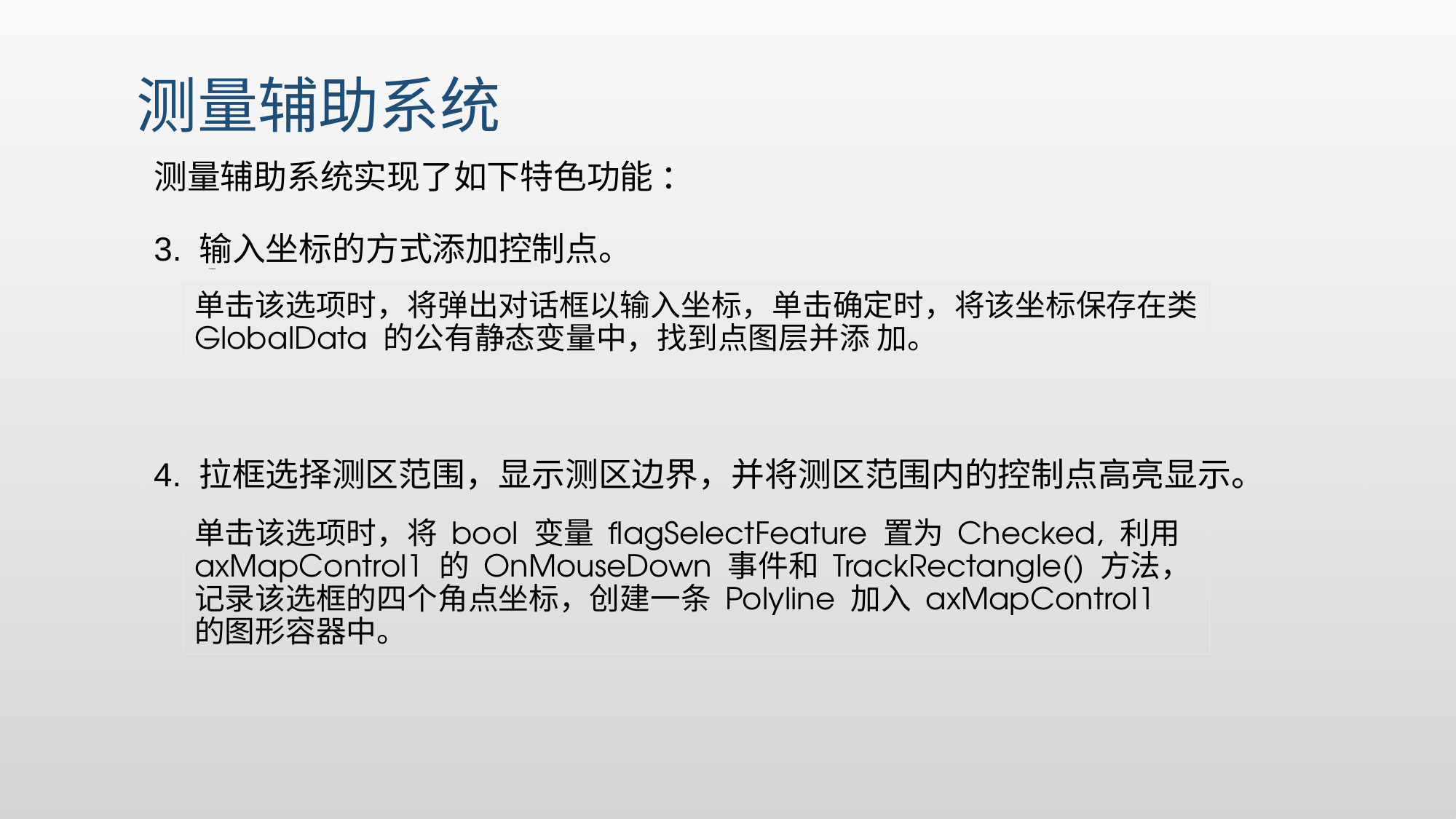

# 测量辅助系统
测量辅助系统实现了如下特色功能 ：

3. 输入坐标的方式添加控制点。
大师傅但是

单击该选项时，将弹出对话框以输入坐标，单击确定时，将该坐标保存在类 GlobalData 的公有静态变量中，找到点图层并添 加。
4. 拉框选择测区范围，显示测区边界，并将测区范围内的控制点高亮显示。
单击该选项时，将 bool 变量 flagSelectFeature 置为 Checked, 利用 axMapControl1 的 OnMouseDown 事件和 TrackRectangle() 方法， 记录该选框的四个角点坐标，创建一条 Polyline 加入 axMapControl1 的图形容器中。